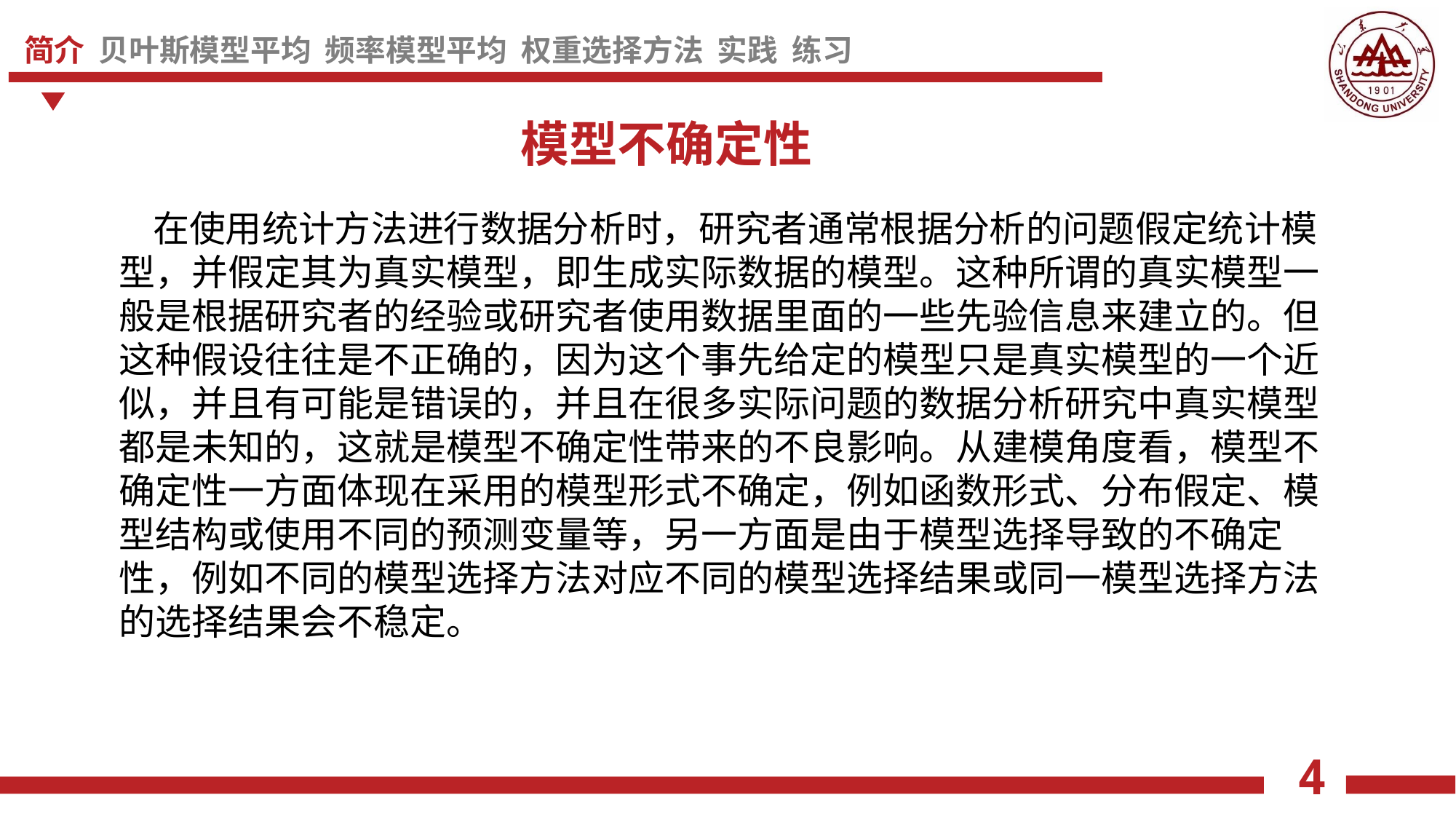

模型不确定性
    在使用统计方法进行数据分析时，研究者通常根据分析的问题假定统计模型，并假定其为真实模型，即生成实际数据的模型。这种所谓的真实模型一般是根据研究者的经验或研究者使用数据里面的一些先验信息来建立的。但这种假设往往是不正确的，因为这个事先给定的模型只是真实模型的一个近似，并且有可能是错误的，并且在很多实际问题的数据分析研究中真实模型都是未知的，这就是模型不确定性带来的不良影响。从建模角度看，模型不确定性一方面体现在采用的模型形式不确定，例如函数形式、分布假定、模型结构或使用不同的预测变量等，另一方面是由于模型选择导致的不确定性，例如不同的模型选择方法对应不同的模型选择结果或同一模型选择方法的选择结果会不稳定。